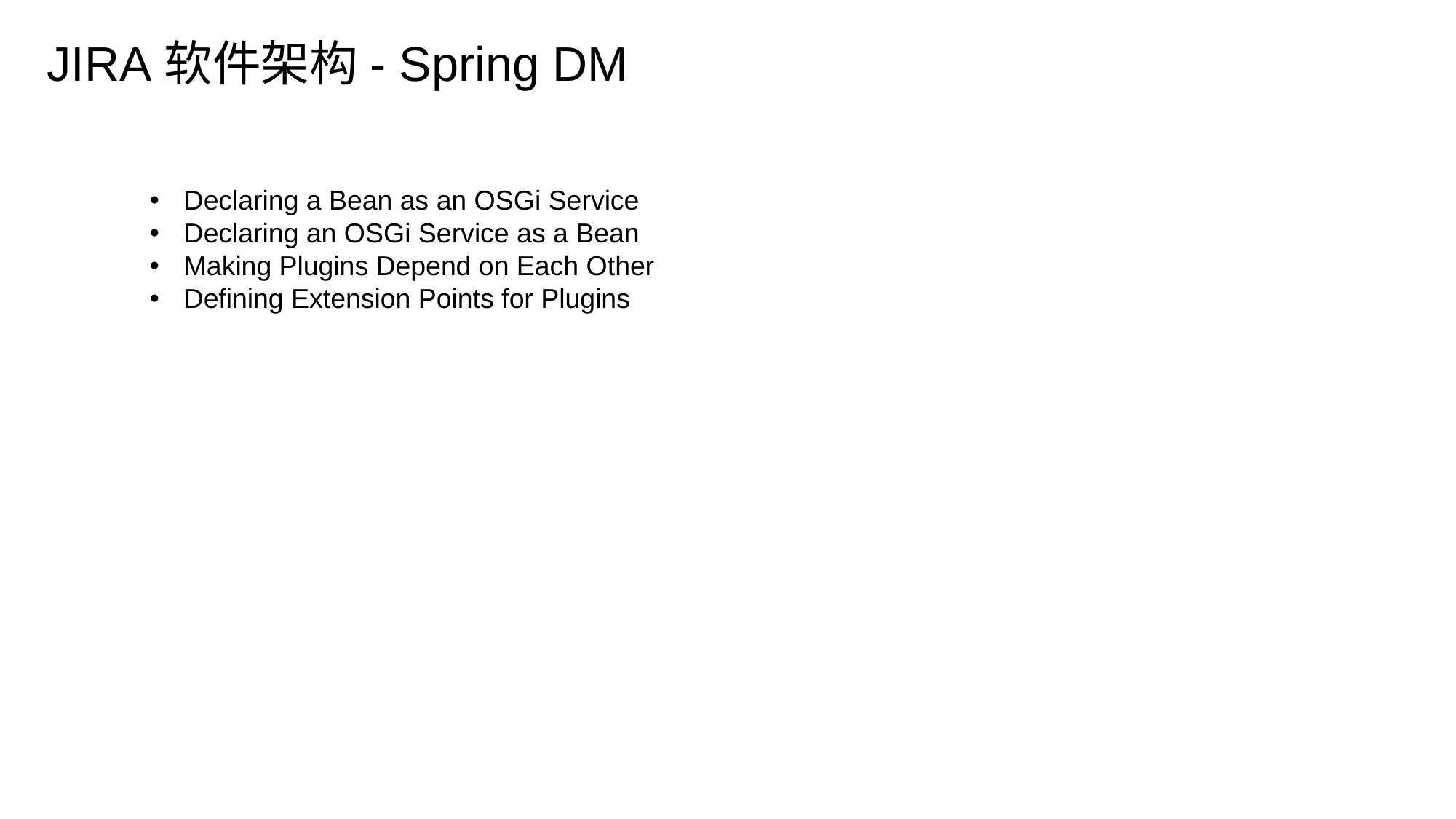

# JIRA软件架构- Spring DM
Declaring a Bean as an OSGi Service
Declaring an OSGi Service as a Bean
Making Plugins Depend on Each Other
Defining Extension Points for Plugins